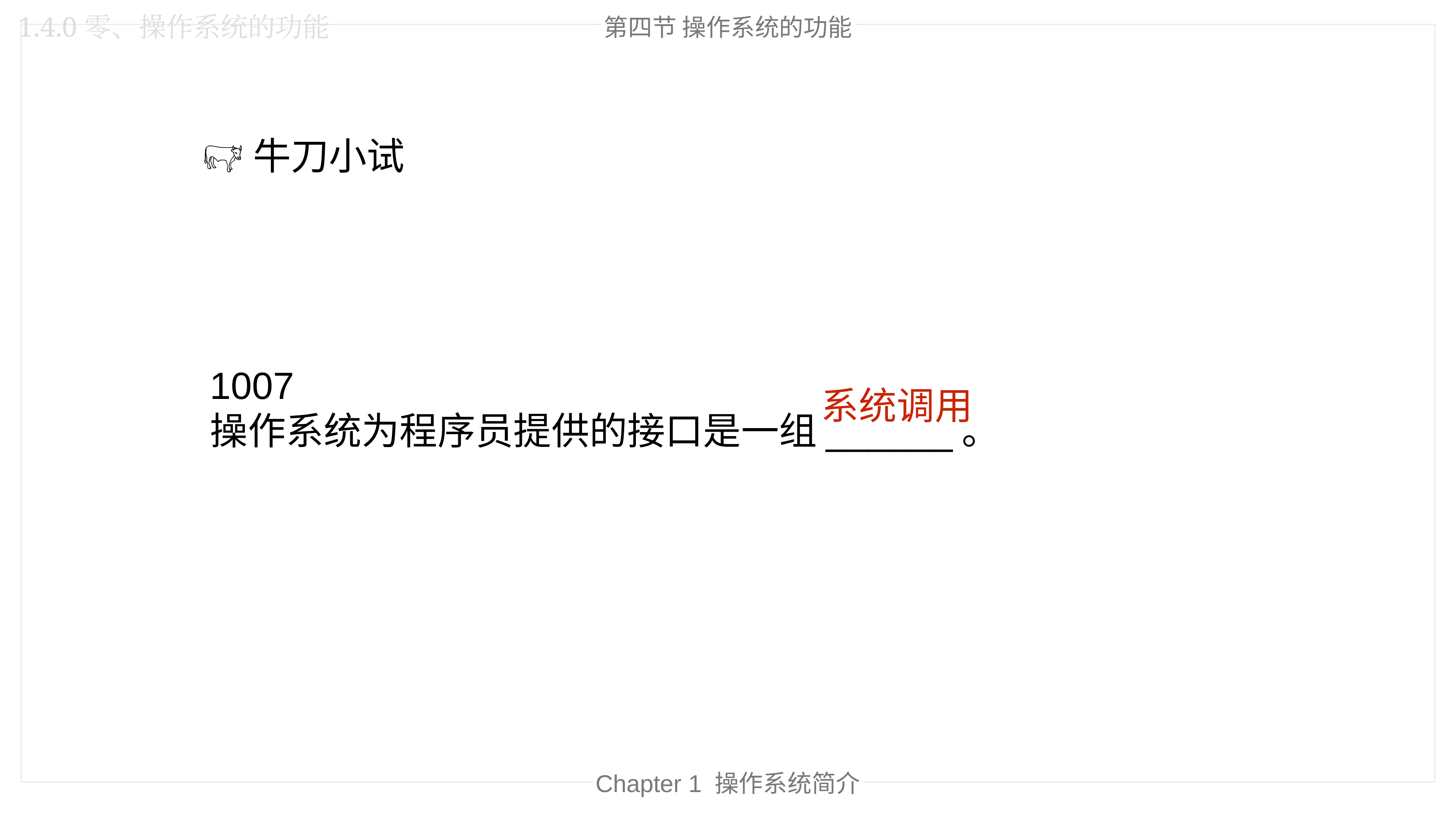

1.4.0零、操作系统的功能
第四节 操作系统的功能
🐂牛刀小试
1007
操作系统为程序员提供的接口是一组______。
系统调用
Chapter 1 操作系统简介